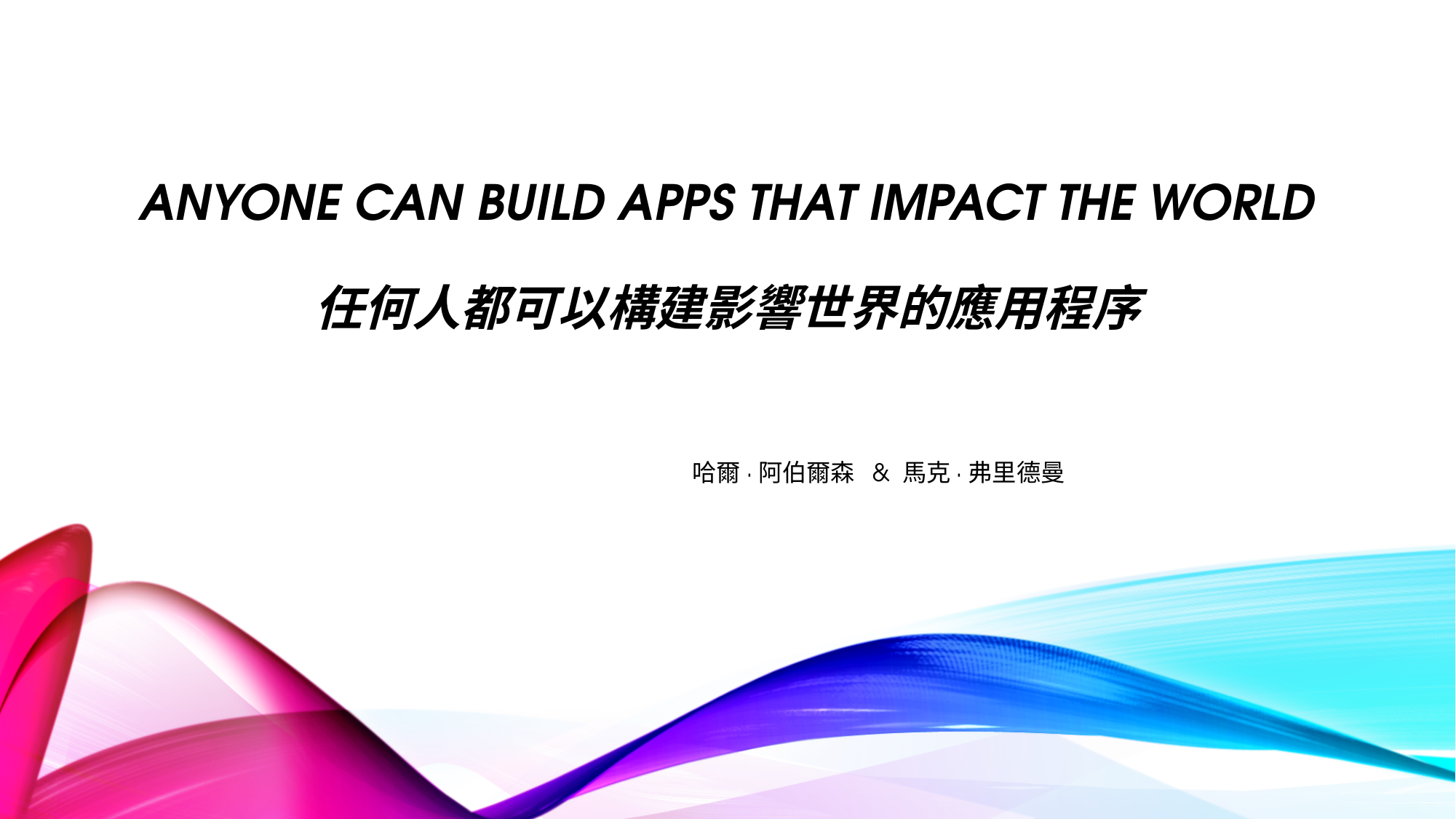

# Anyone Can Build Apps That Impact the World 任何人都可以構建影響世界的應用程序

哈爾·阿伯爾森  & 馬克·弗里德曼